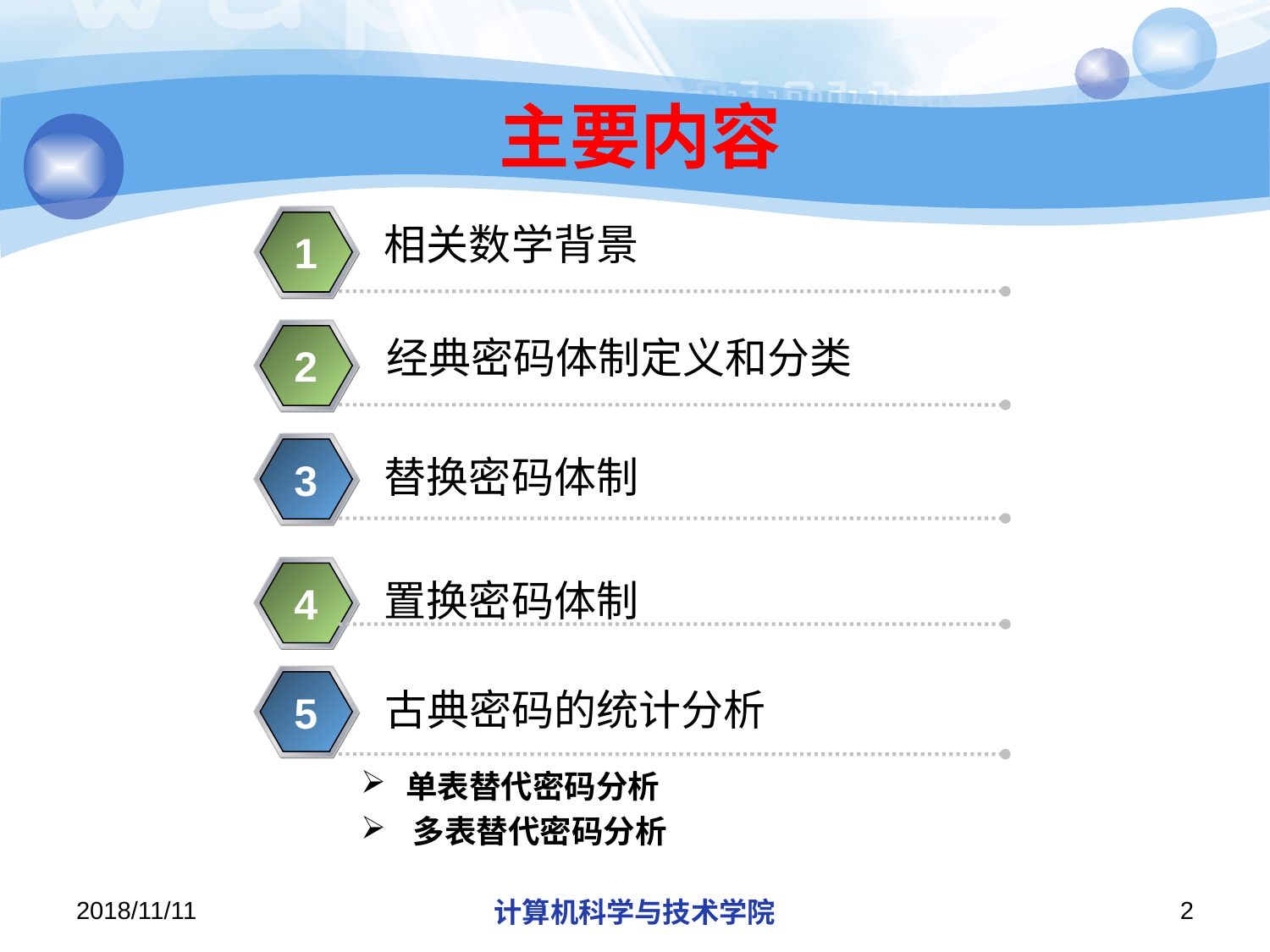

# 主要内容

相关数学背景
1

经典密码体制定义和分类
2

替换密码体制
3

置换密码体制
4

古典密码的统计分析
5

 单表替代密码分析
  多表替代密码分析
2018/11/11
计算机科学与技术学院
2